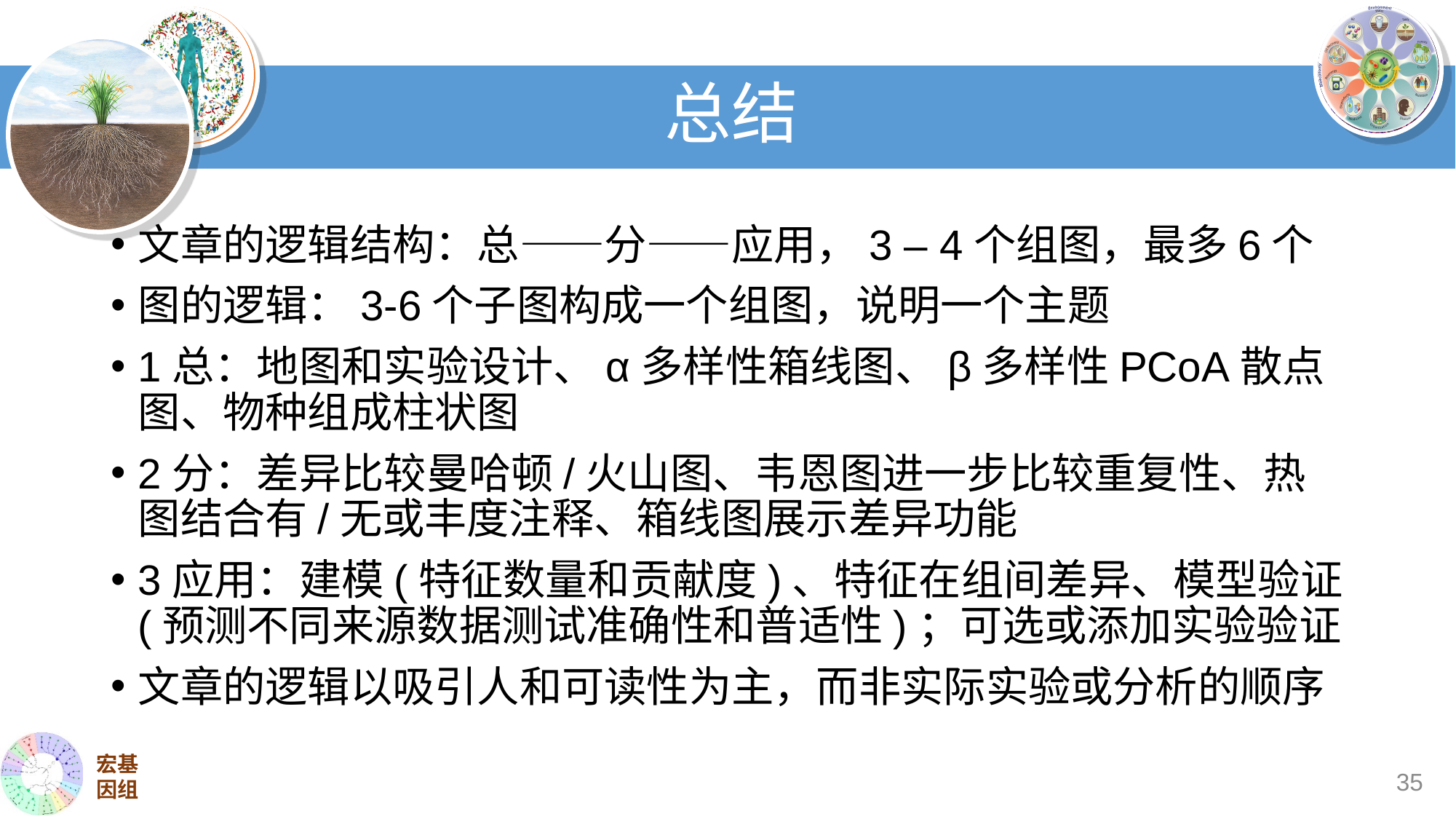

# 总结
文章的逻辑结构：总——分——应用，3 – 4个组图，最多6个
图的逻辑：3-6个子图构成一个组图，说明一个主题
1总：地图和实验设计、α多样性箱线图、β多样性PCoA散点图、物种组成柱状图
2分：差异比较曼哈顿/火山图、韦恩图进一步比较重复性、热图结合有/无或丰度注释、箱线图展示差异功能
3应用：建模(特征数量和贡献度)、特征在组间差异、模型验证(预测不同来源数据测试准确性和普适性)；可选或添加实验验证
文章的逻辑以吸引人和可读性为主，而非实际实验或分析的顺序
35